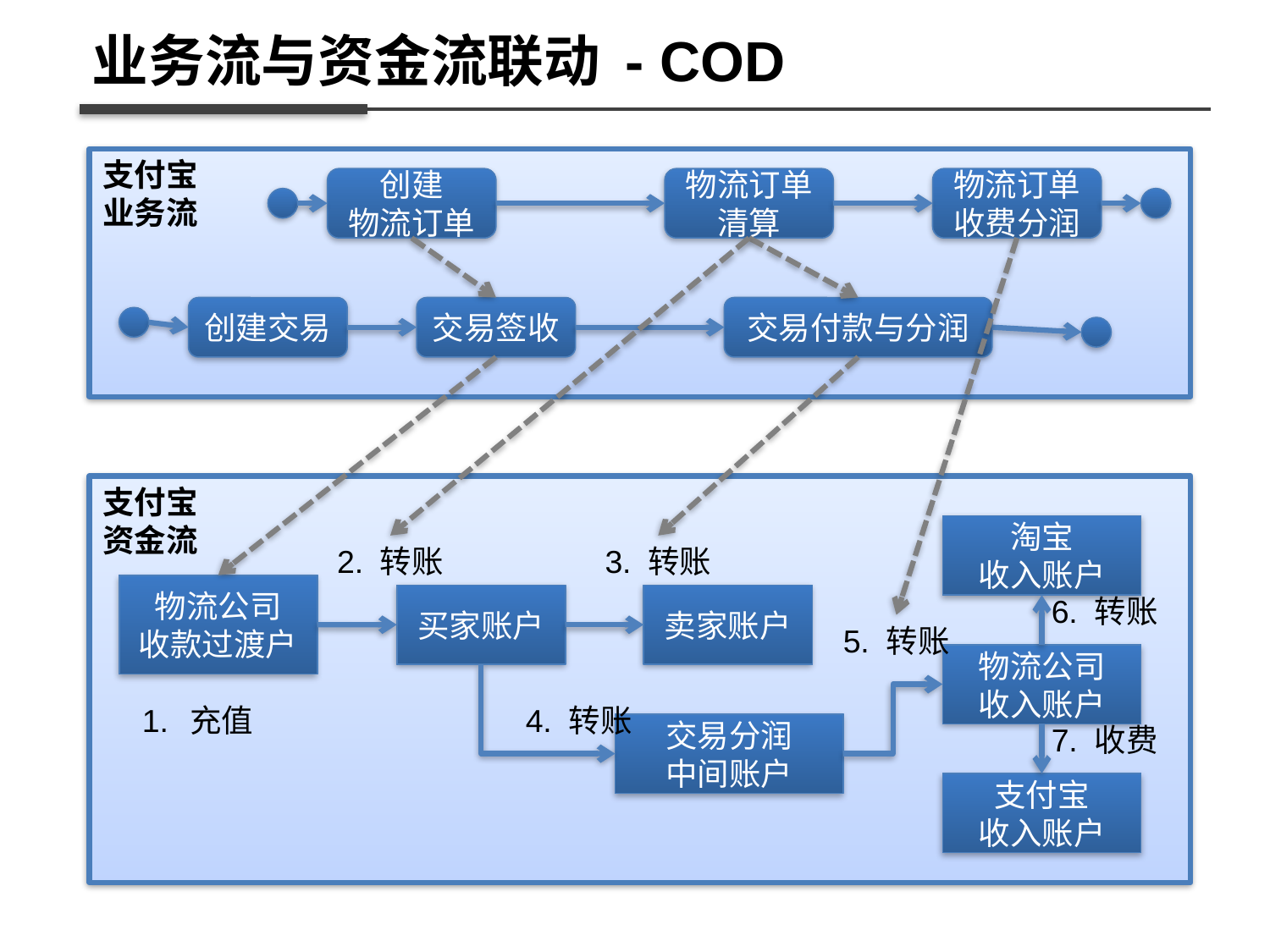

业务流与资金流联动 - COD

支付宝
业务流
创建
物流订单
物流订单清算
物流订单
收费分润

创建交易
交易签收
交易付款与分润

支付宝
资金流
淘宝
收入账户
2. 转账
3. 转账
物流公司
收款过渡户
买家账户
卖家账户
6. 转账
5. 转账
物流公司
收入账户
充值
4. 转账
交易分润
中间账户
7. 收费
支付宝
收入账户